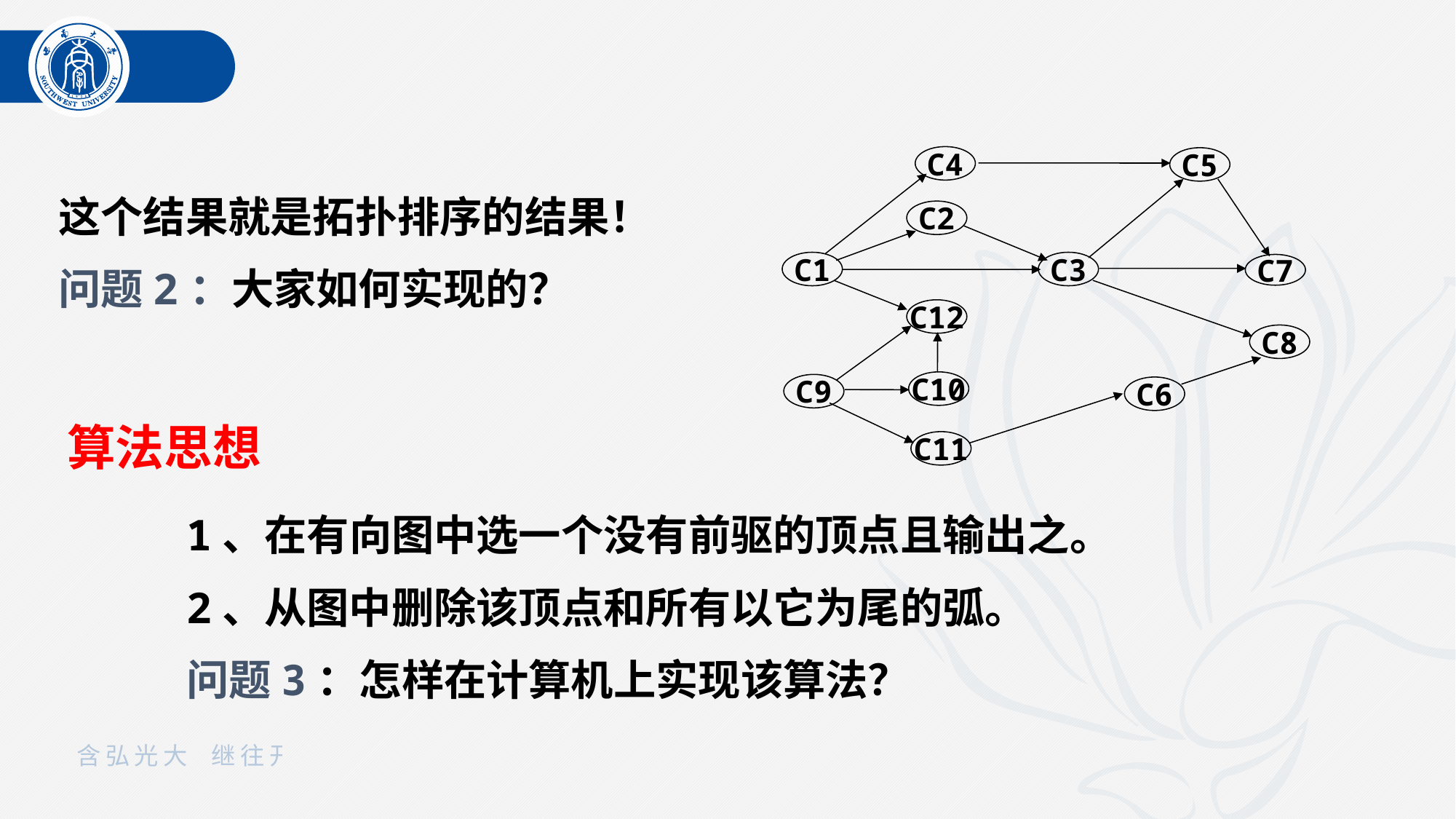

C4
C5

C2

C1
C3
C7

C12
C8

C10
C9
C6

C11
这个结果就是拓扑排序的结果！
问题2：大家如何实现的？
算法思想
1、在有向图中选一个没有前驱的顶点且输出之。
2、从图中删除该顶点和所有以它为尾的弧。
问题3：怎样在计算机上实现该算法？